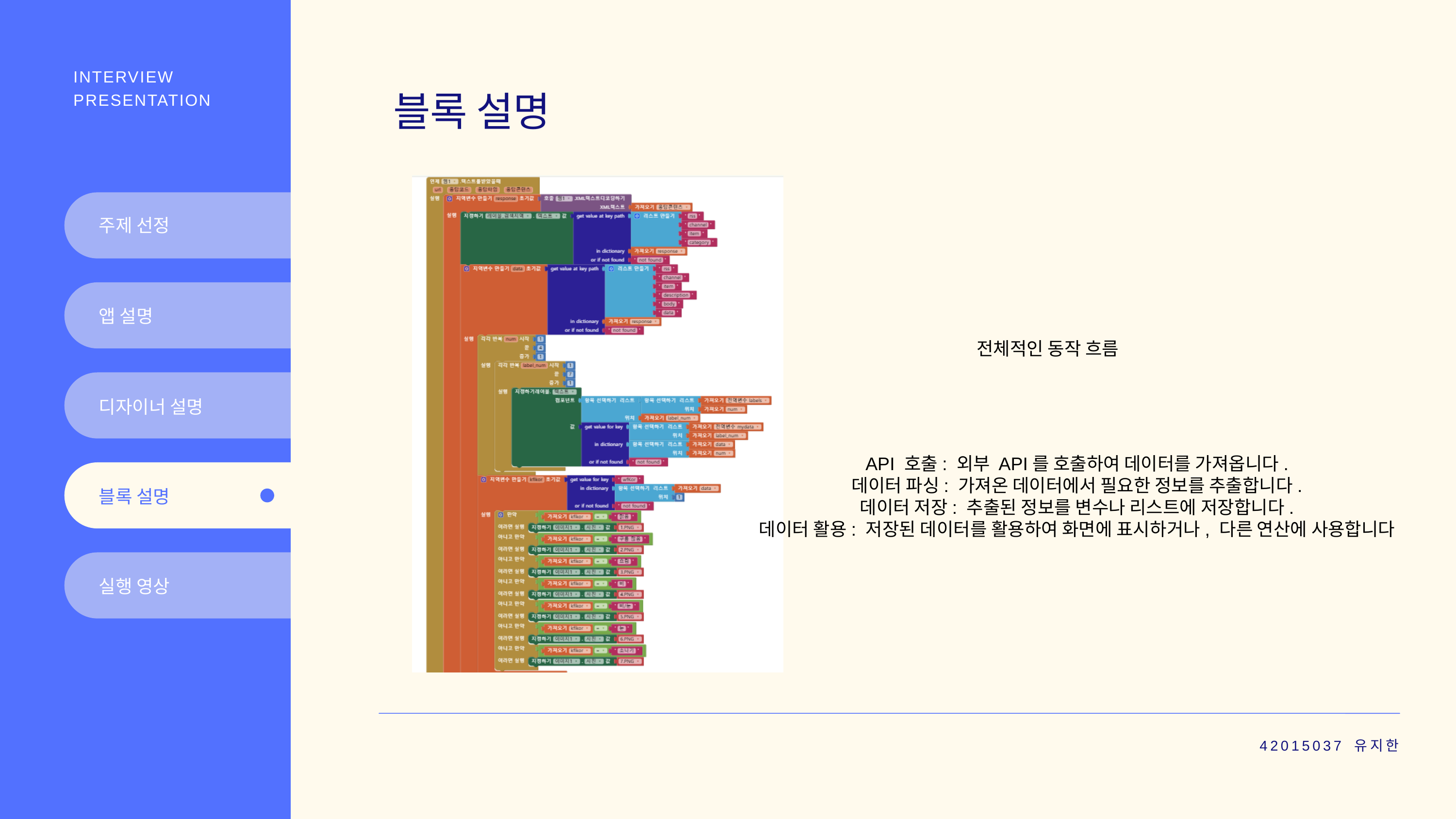

INTERVIEW PRESENTATION
블록 설명

주제 선정

앱 설명
전체적인 동작 흐름

디자이너 설명
API 호출: 외부 API를 호출하여 데이터를 가져옵니다.
데이터 파싱: 가져온 데이터에서 필요한 정보를 추출합니다.
데이터 저장: 추출된 정보를 변수나 리스트에 저장합니다.
데이터 활용: 저장된 데이터를 활용하여 화면에 표시하거나, 다른 연산에 사용합니다

블록 설명

실행 영상

42015037 유지한